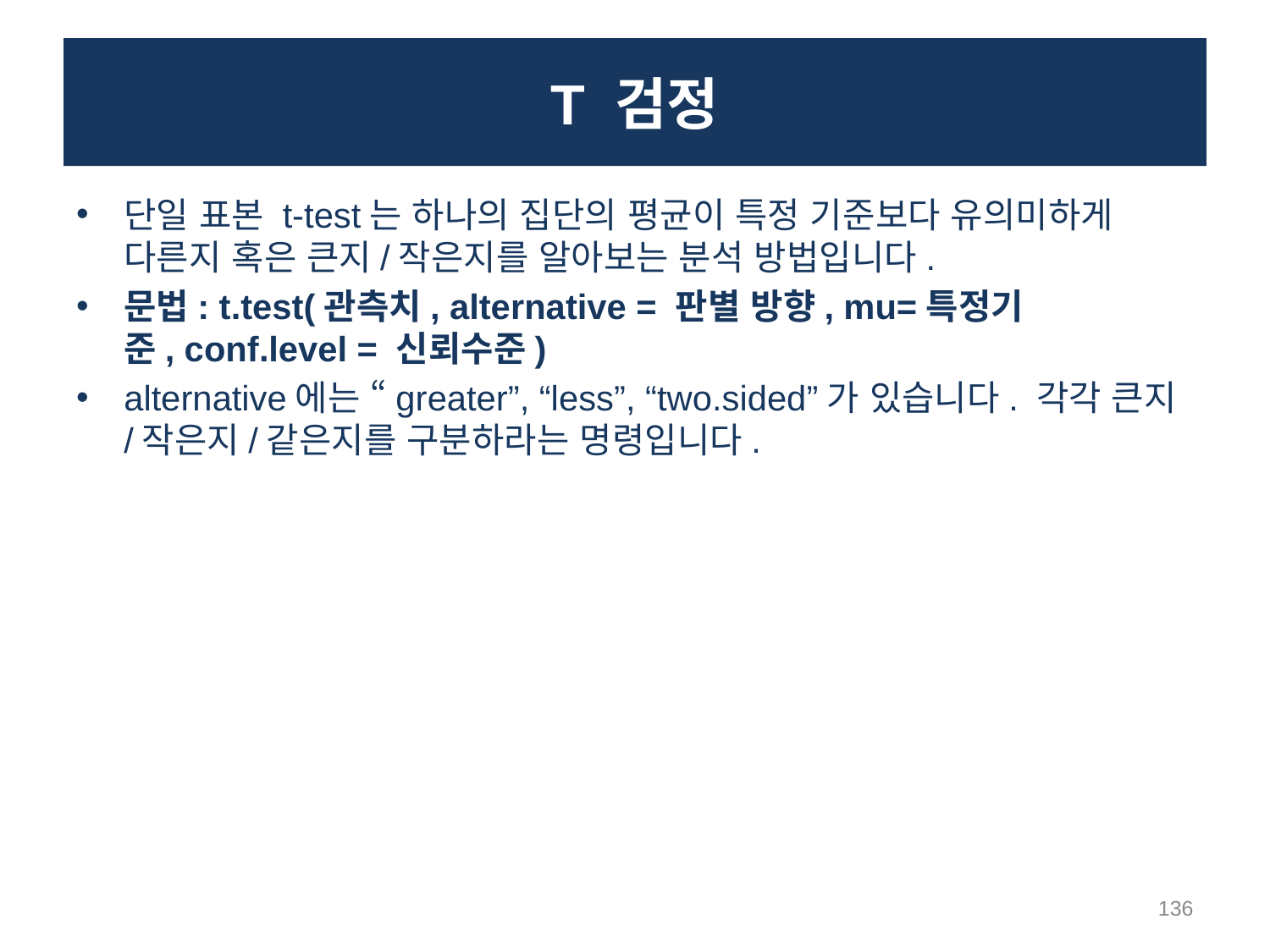

# T 검정
단일 표본 t-test는 하나의 집단의 평균이 특정 기준보다 유의미하게 다른지 혹은 큰지/작은지를 알아보는 분석 방법입니다.
문법: t.test(관측치, alternative = 판별 방향, mu=특정기준, conf.level = 신뢰수준)
alternative에는 “greater”, “less”, “two.sided”가 있습니다. 각각 큰지/작은지/같은지를 구분하라는 명령입니다.

136